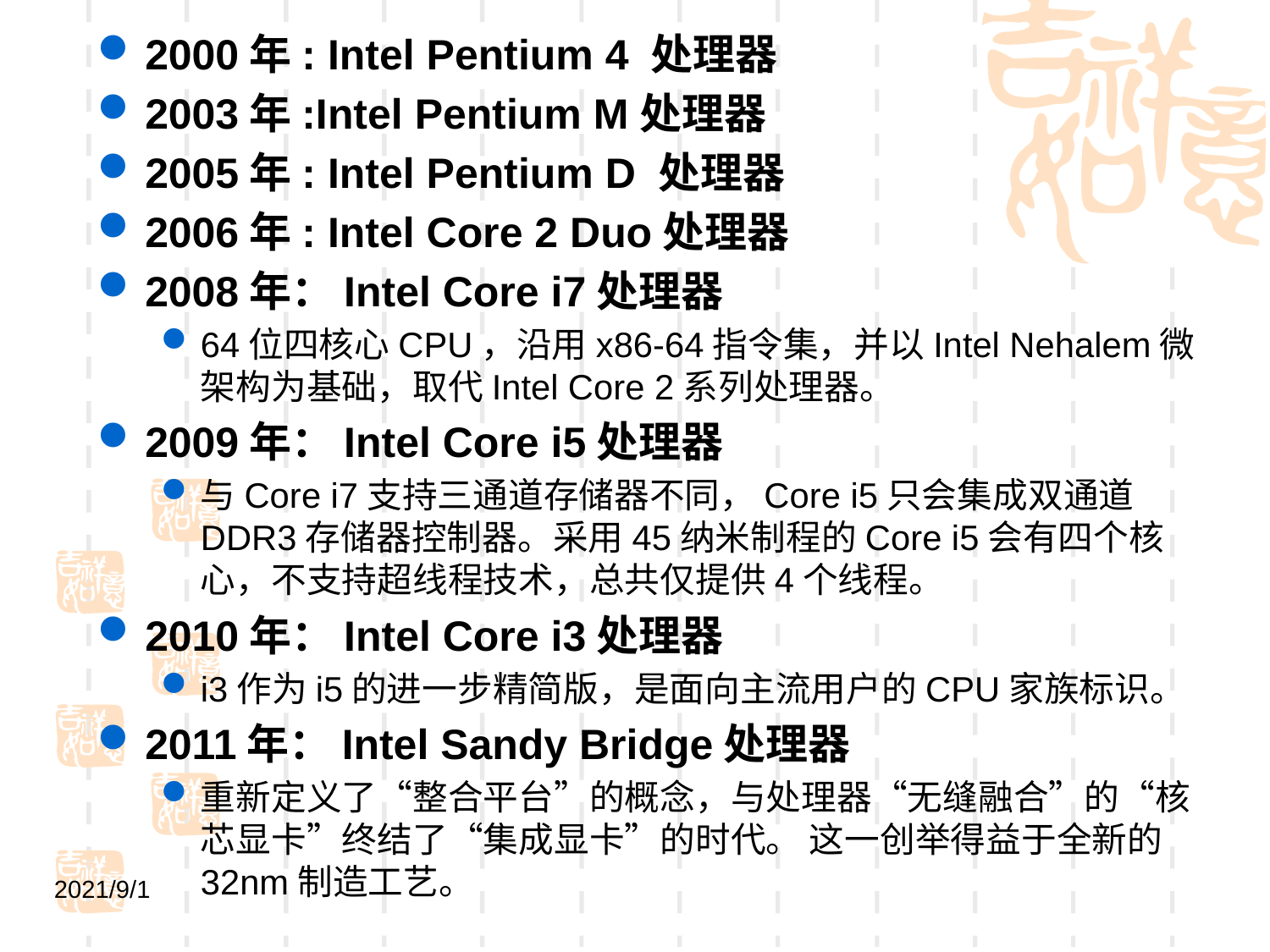

2000年: Intel Pentium 4 处理器
2003年:Intel Pentium M处理器
2005年: Intel Pentium D 处理器
2006年: Intel Core 2 Duo处理器
2008年：Intel Core i7处理器
64位四核心CPU，沿用x86-64指令集，并以Intel Nehalem微架构为基础，取代Intel Core 2系列处理器。
2009年：Intel Core i5处理器
与Core i7支持三通道存储器不同，Core i5只会集成双通道DDR3存储器控制器。采用45纳米制程的Core i5会有四个核心，不支持超线程技术，总共仅提供4个线程。
2010年：Intel Core i3处理器
i3作为i5的进一步精简版，是面向主流用户的CPU家族标识。
2011年：Intel Sandy Bridge处理器
重新定义了“整合平台”的概念，与处理器“无缝融合”的“核芯显卡”终结了“集成显卡”的时代。 这一创举得益于全新的32nm制造工艺。
2021/9/1